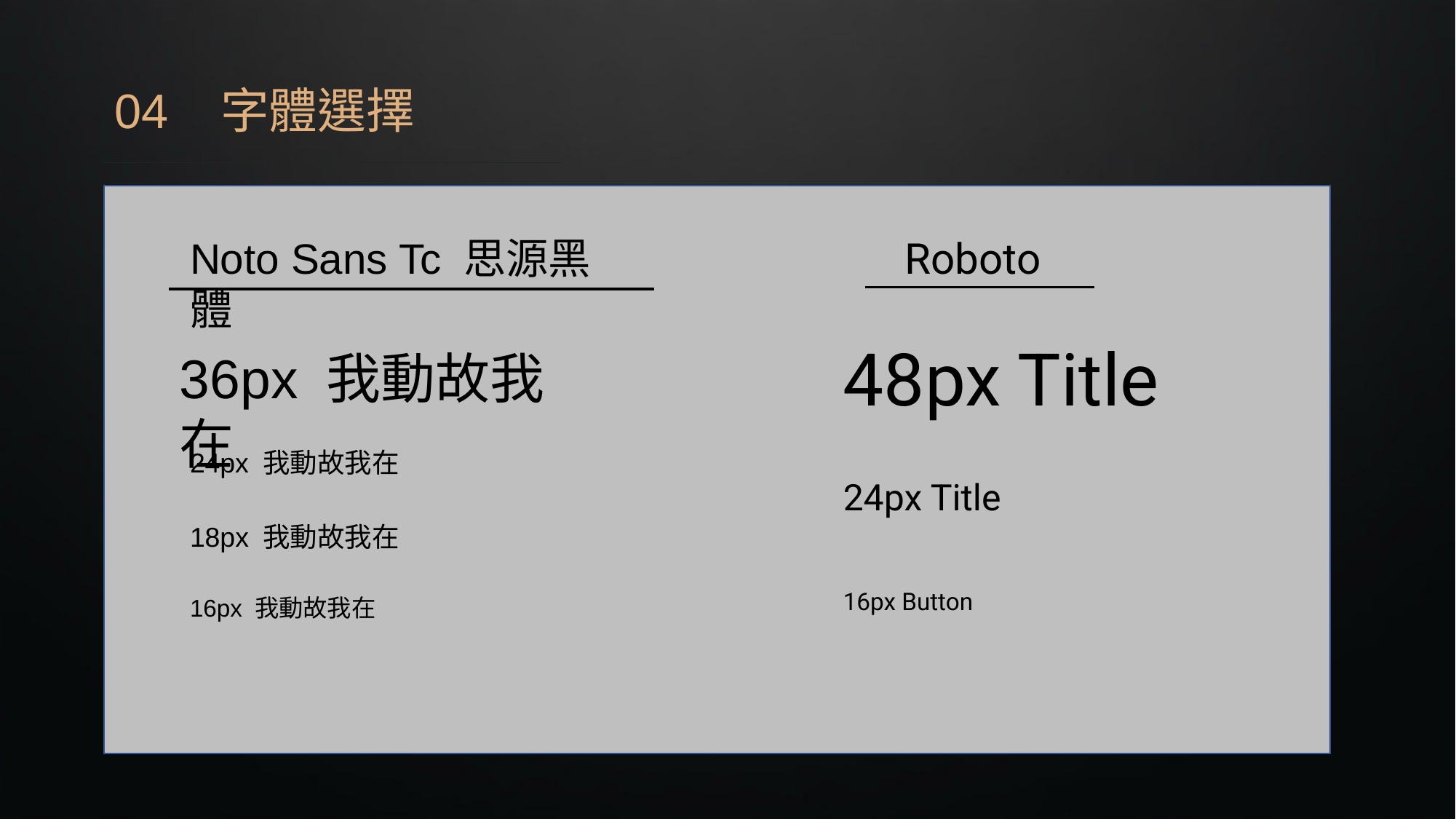

04   字體選擇

Noto Sans Tc 思源黑體
Roboto
48px Title
36px 我動故我在
24px 我動故我在
24px Title
18px 我動故我在
16px Button
16px 我動故我在